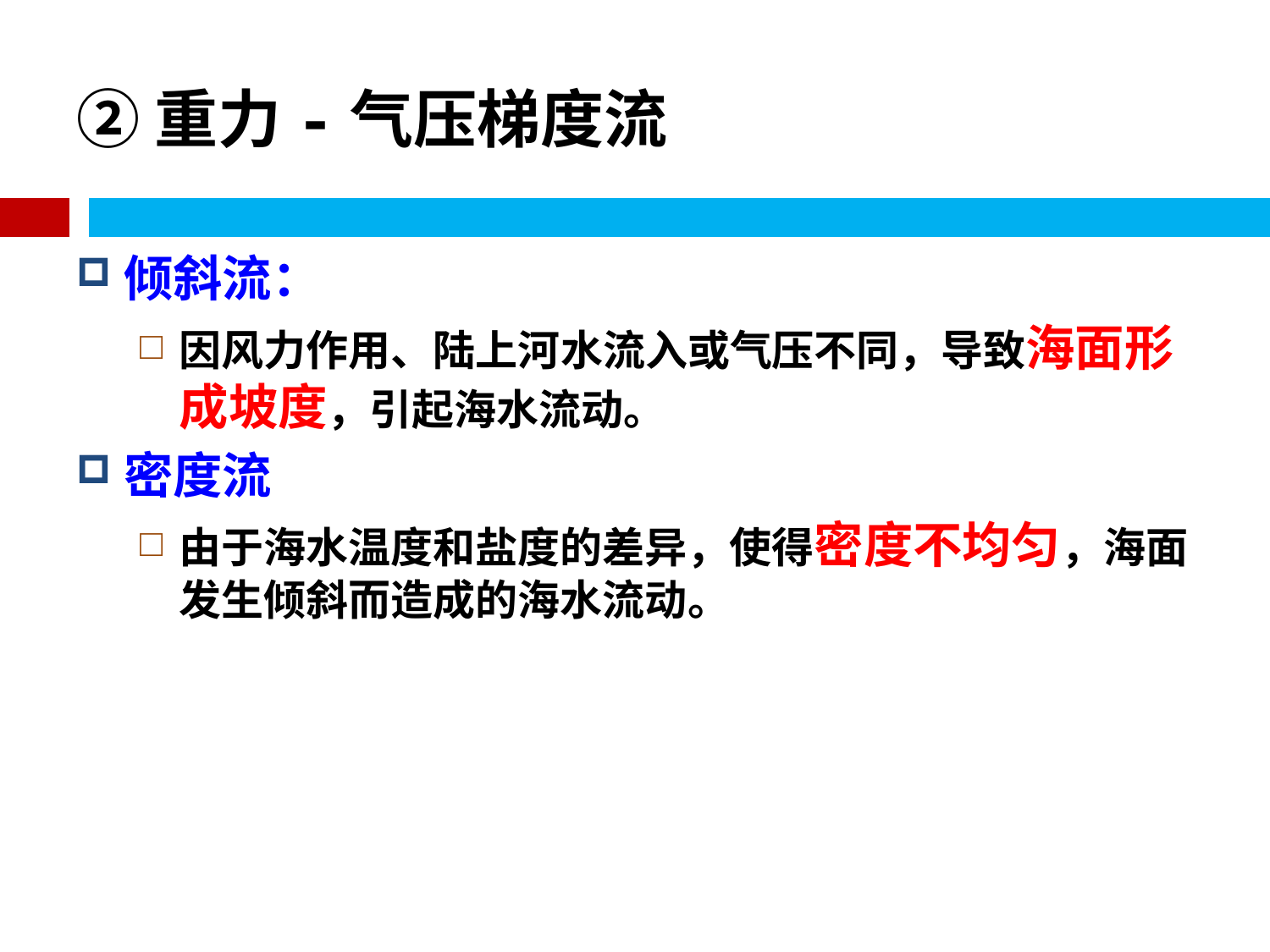

# ②重力-气压梯度流
倾斜流：
因风力作用、陆上河水流入或气压不同，导致海面形成坡度，引起海水流动。
密度流
由于海水温度和盐度的差异，使得密度不均匀，海面发生倾斜而造成的海水流动。